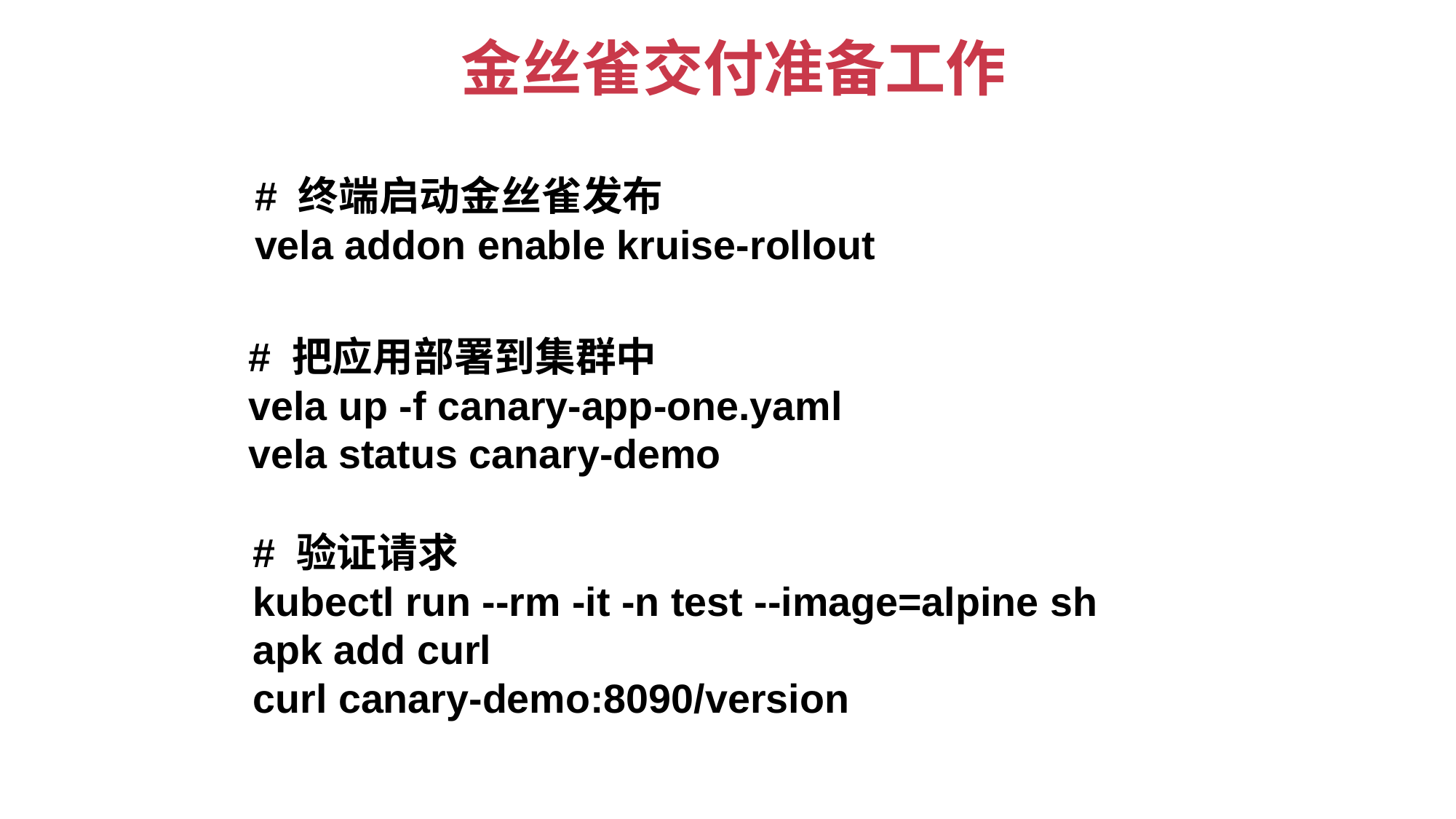

金丝雀交付准备工作
# 终端启动金丝雀发布
vela addon enable kruise-rollout

# 把应用部署到集群中
vela up -f canary-app-one.yaml
vela status canary-demo

# 验证请求
kubectl run --rm -it -n test --image=alpine sh
apk add curl
curl canary-demo:8090/version